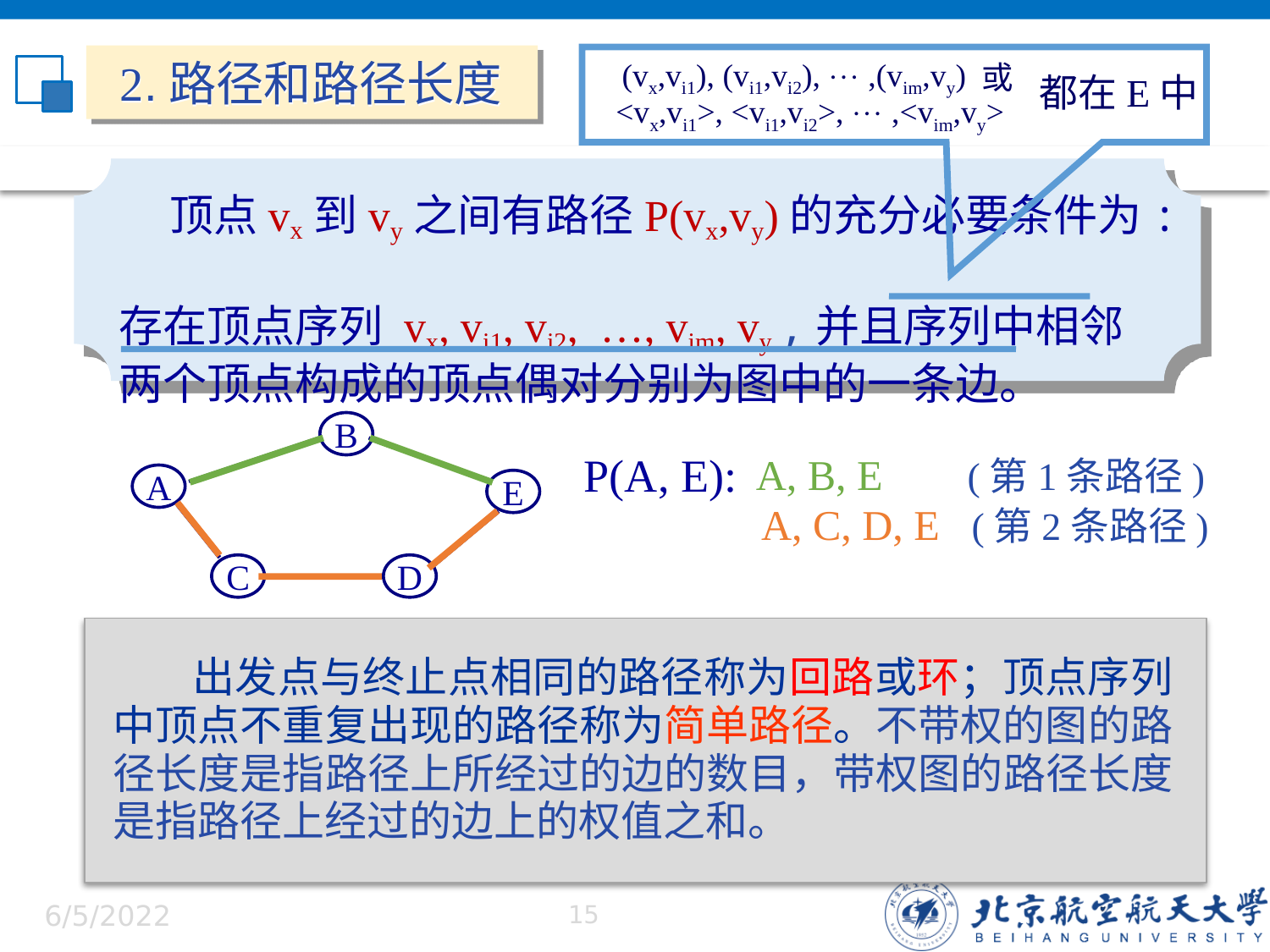

2.路径和路径长度

(vx,vi1), (vi1,vi2), … ,(vim,vy)
或
都在E中
<vx,vi1>, <vi1,vi2>, … ,<vim,vy>

    顶点vx到vy之间有路径P(vx,vy)的充分必要条件为:
存在顶点序列 vx, vi1, vi2,  …, vim, vy ,并且序列中相邻
两个顶点构成的顶点偶对分别为图中的一条边。
B

A
E

C
D

P(A, E):
A, B, E        (第1条路径)
 A, C, D, E   (第2条路径)

       出发点与终止点相同的路径称为回路或环；顶点序列中顶点不重复出现的路径称为简单路径。不带权的图的路径长度是指路径上所经过的边的数目，带权图的路径长度是指路径上经过的边上的权值之和。
6/5/2022
15